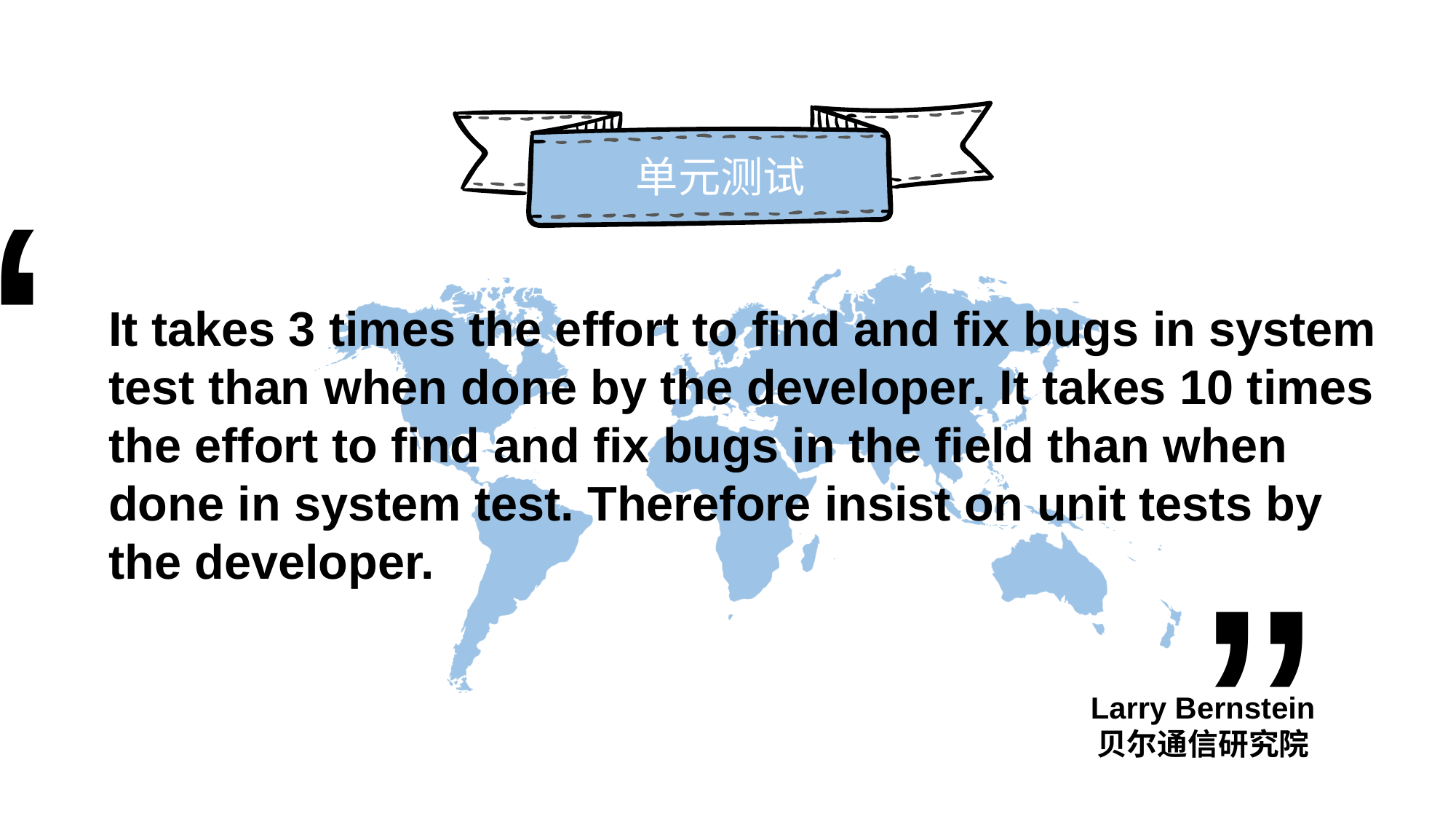

单元测试
“

It takes 3 times the effort to find and fix bugs in system test than when done by the developer. It takes 10 times the effort to find and fix bugs in the field than when done in system test. Therefore insist on unit tests by the developer.
”
Larry Bernstein
贝尔通信研究院